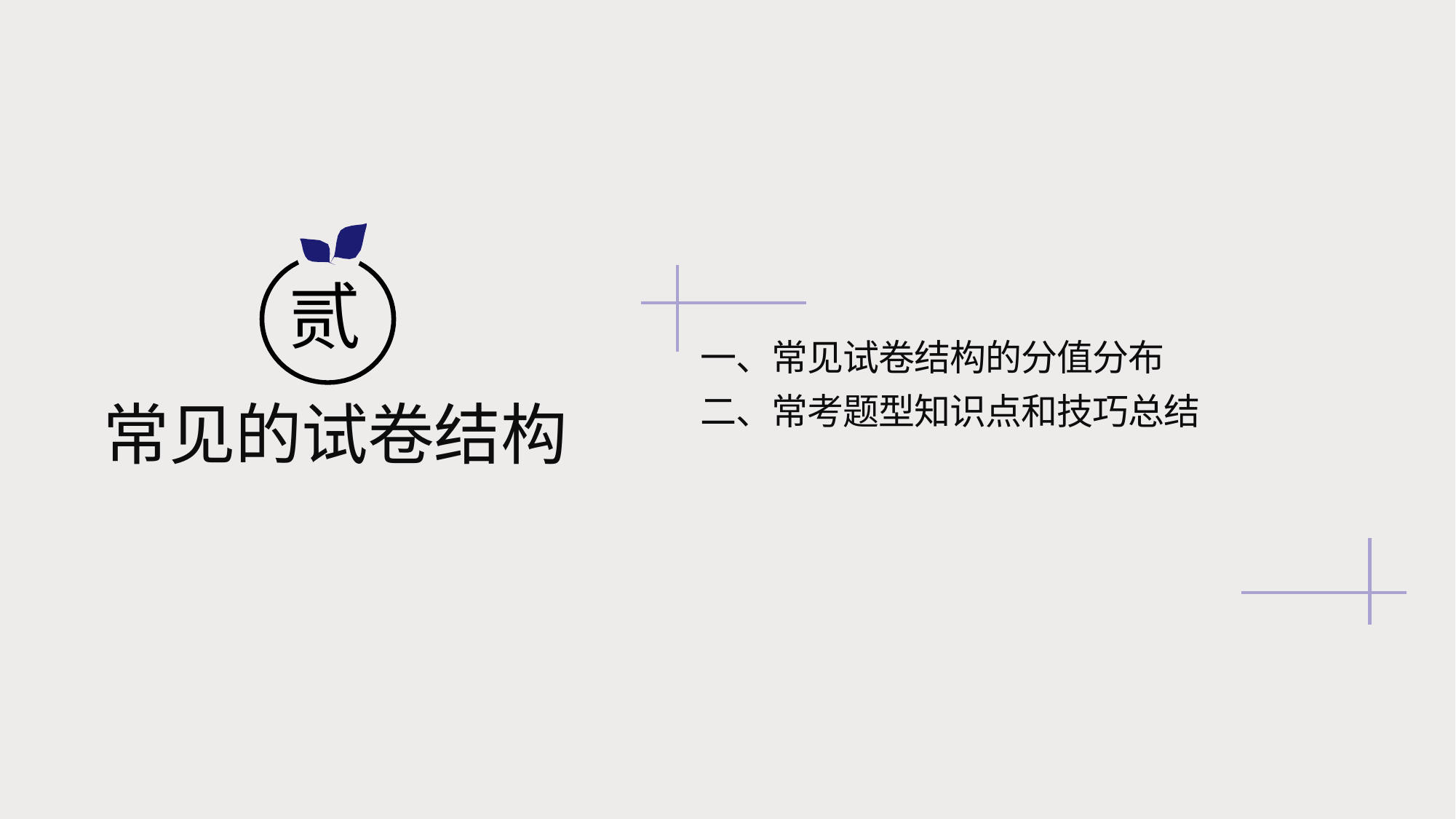

# 贰
一、常见试卷结构的分值分布
二、常考题型知识点和技巧总结
常见的试卷结构